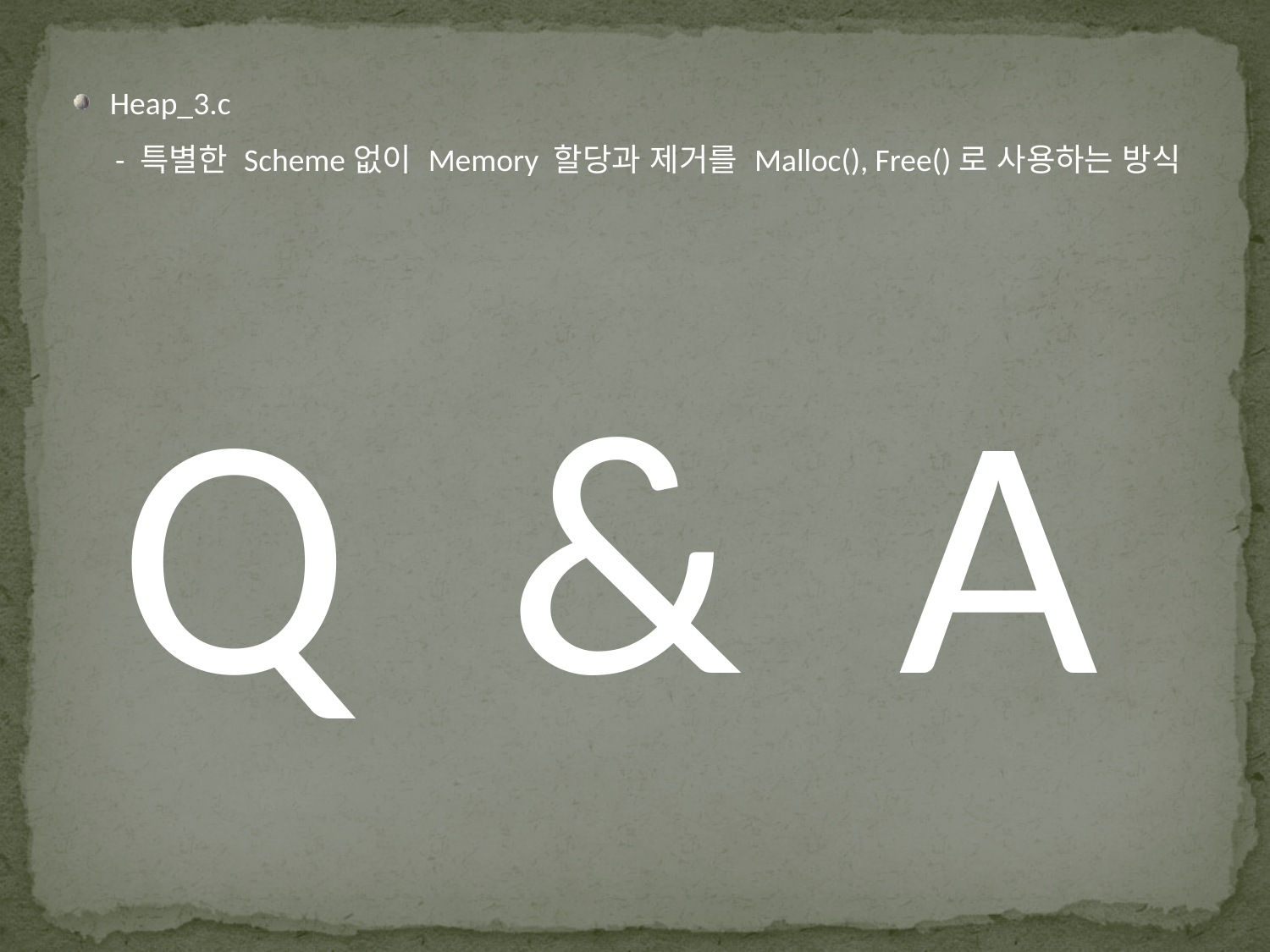

Heap_3.c
      - 특별한 Scheme없이 Memory 할당과 제거를 Malloc(), Free()로 사용하는 방식

 Q  &  A